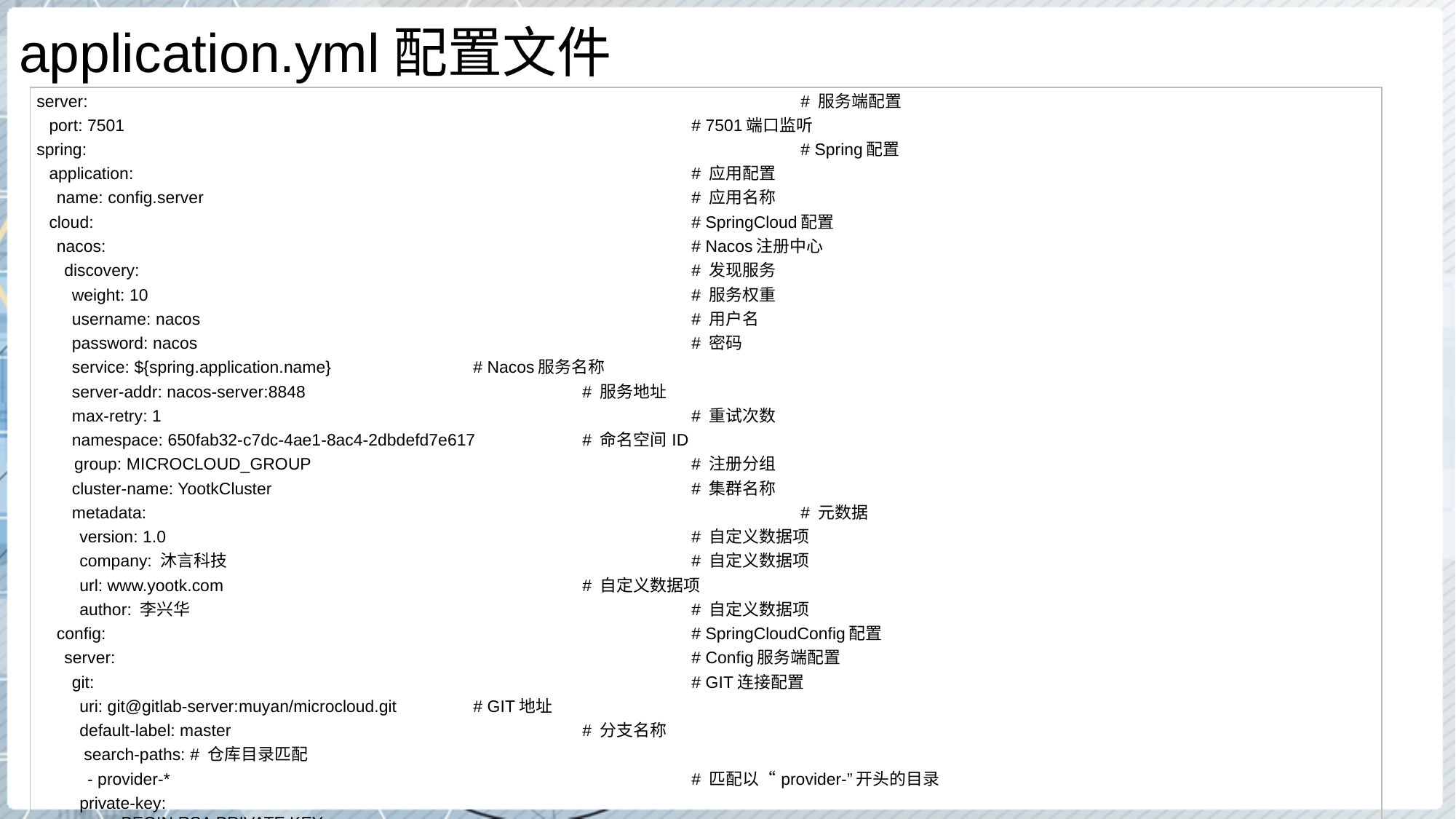

# application.yml配置文件
| server: # 服务端配置 port: 7501 # 7501端口监听 spring: # Spring配置 application: # 应用配置 name: config.server # 应用名称 cloud: # SpringCloud配置 nacos: # Nacos注册中心 discovery: # 发现服务 weight: 10 # 服务权重 username: nacos # 用户名 password: nacos # 密码 service: ${spring.application.name} # Nacos服务名称 server-addr: nacos-server:8848 # 服务地址 max-retry: 1 # 重试次数 namespace: 650fab32-c7dc-4ae1-8ac4-2dbdefd7e617 # 命名空间ID group: MICROCLOUD\_GROUP # 注册分组 cluster-name: YootkCluster # 集群名称 metadata: # 元数据 version: 1.0 # 自定义数据项 company: 沐言科技 # 自定义数据项 url: www.yootk.com # 自定义数据项 author: 李兴华 # 自定义数据项 config: # SpringCloudConfig配置 server: # Config服务端配置 git: # GIT连接配置 uri: git@gitlab-server:muyan/microcloud.git # GIT地址 default-label: master # 分支名称 search-paths: # 仓库目录匹配 - provider-\* # 匹配以“provider-”开头的目录 private-key: -----BEGIN RSA PRIVATE KEY----- 用户通过sshkey-gen所生成的本地密钥内容，略… -----END RSA PRIVATE KEY----- |
| --- |